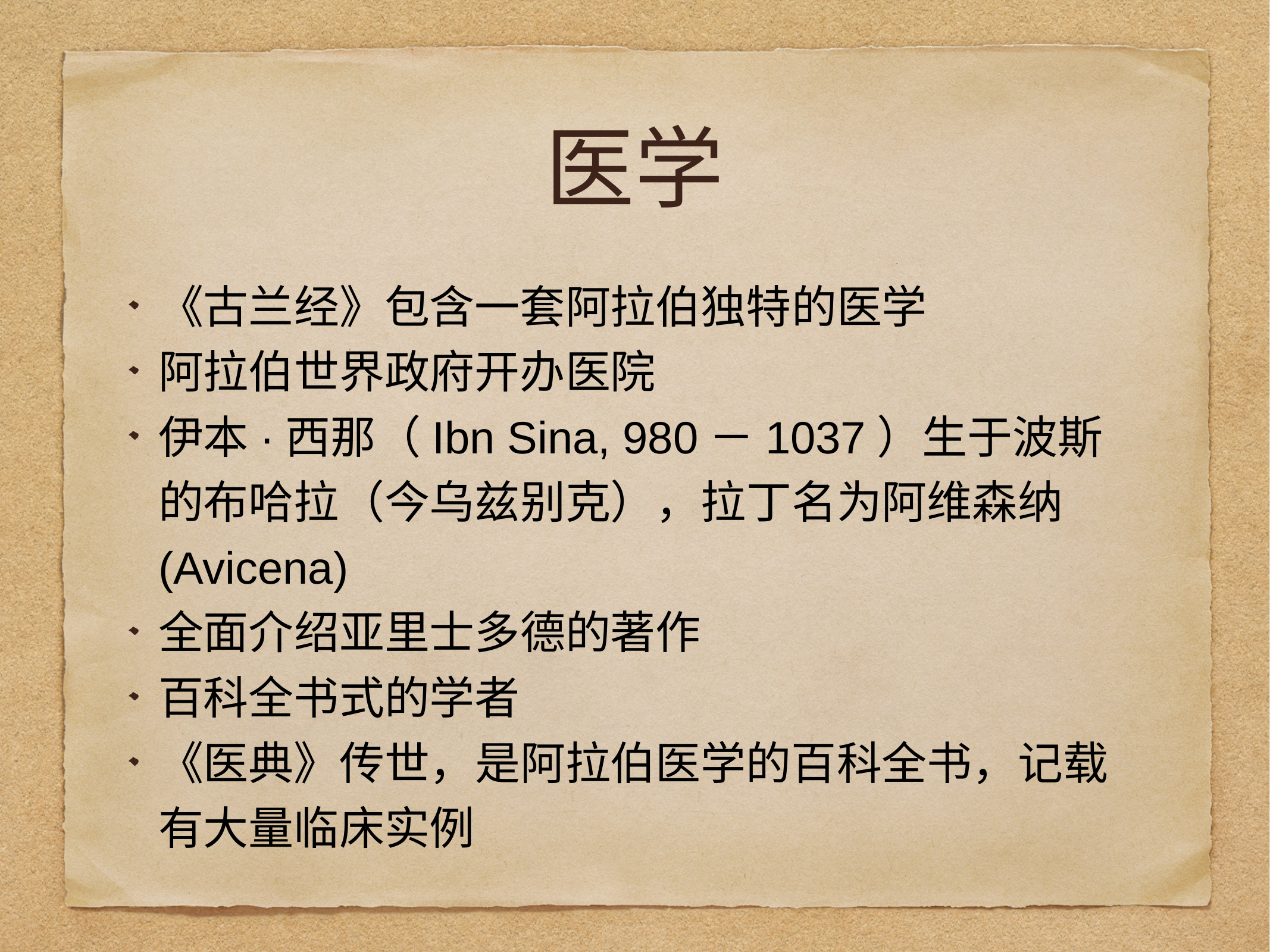

# 医学
《古兰经》包含一套阿拉伯独特的医学
阿拉伯世界政府开办医院
伊本·西那（Ibn Sina, 980－1037）生于波斯的布哈拉（今乌兹别克），拉丁名为阿维森纳(Avicena)
全面介绍亚里士多德的著作
百科全书式的学者
《医典》传世，是阿拉伯医学的百科全书，记载有大量临床实例